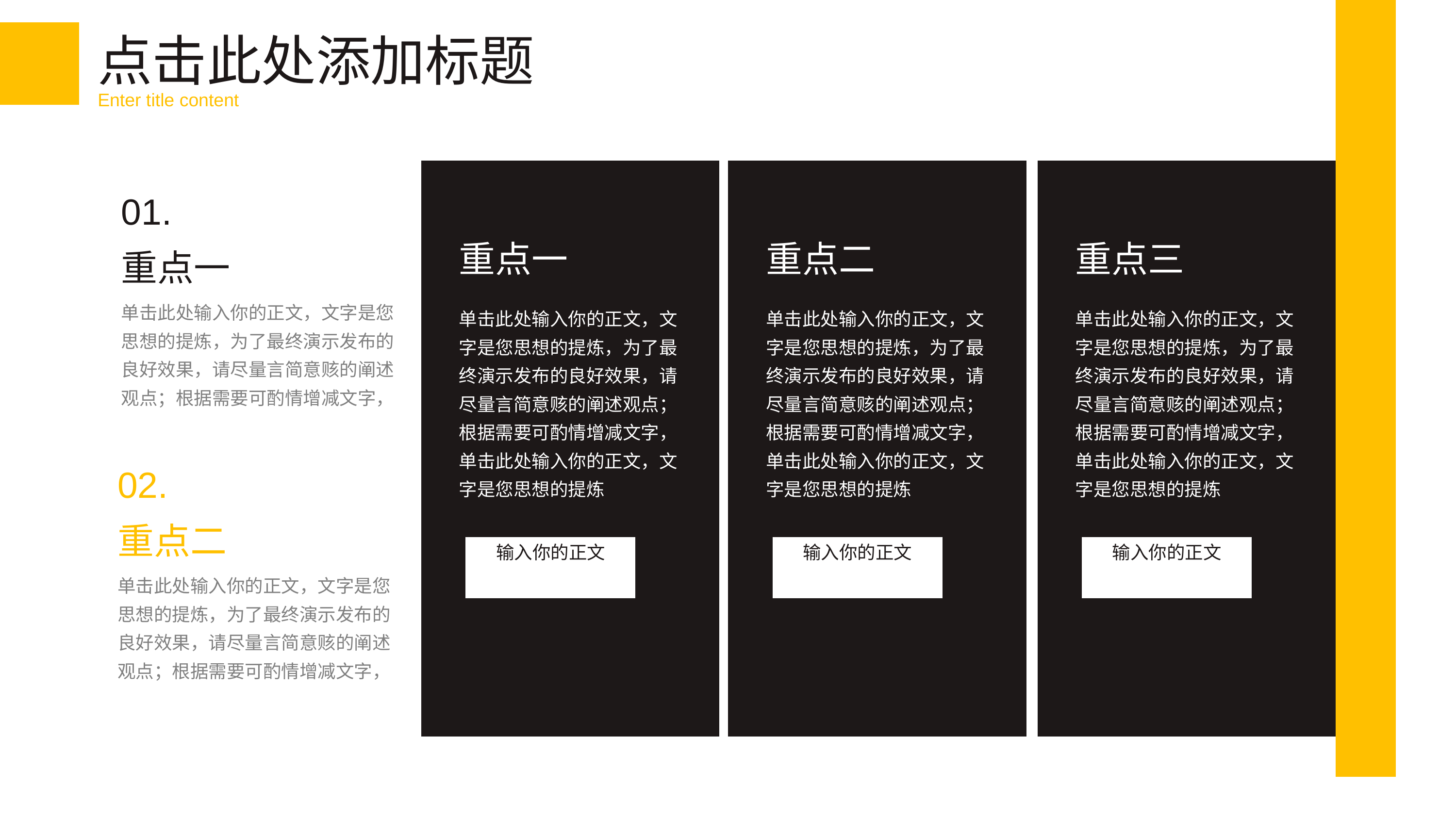

点击此处添加标题
Enter title content

01.
重点一
重点二
重点三
重点一
单击此处输入你的正文，文字是您思想的提炼，为了最终演示发布的良好效果，请尽量言简意赅的阐述观点；根据需要可酌情增减文字，
单击此处输入你的正文，文字是您思想的提炼，为了最终演示发布的良好效果，请尽量言简意赅的阐述观点；根据需要可酌情增减文字，单击此处输入你的正文，文字是您思想的提炼
单击此处输入你的正文，文字是您思想的提炼，为了最终演示发布的良好效果，请尽量言简意赅的阐述观点；根据需要可酌情增减文字，单击此处输入你的正文，文字是您思想的提炼
单击此处输入你的正文，文字是您思想的提炼，为了最终演示发布的良好效果，请尽量言简意赅的阐述观点；根据需要可酌情增减文字，单击此处输入你的正文，文字是您思想的提炼
02.
重点二

输入你的正文

输入你的正文

输入你的正文
单击此处输入你的正文，文字是您思想的提炼，为了最终演示发布的良好效果，请尽量言简意赅的阐述观点；根据需要可酌情增减文字，